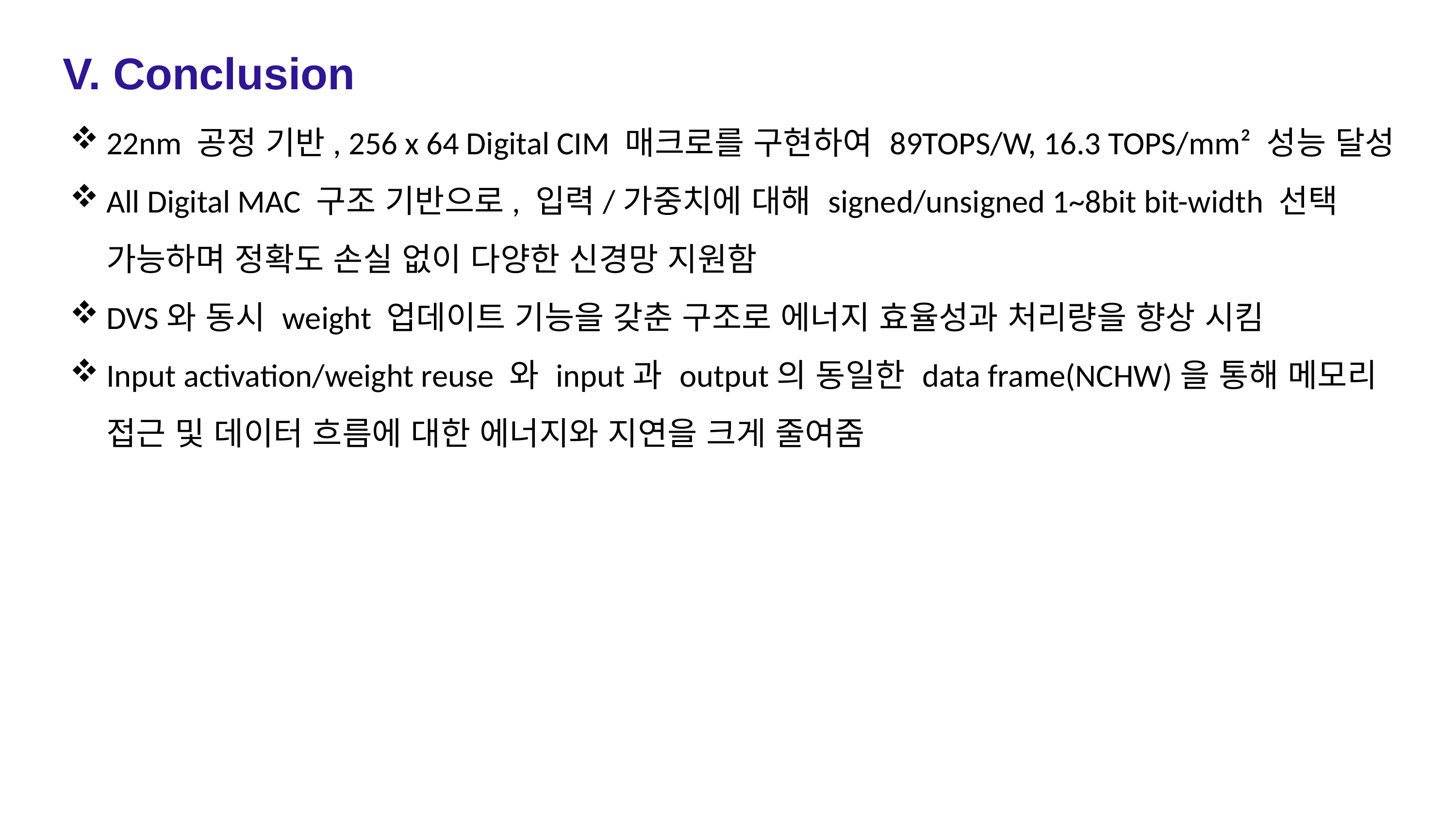

V. Conclusion
22nm 공정 기반, 256 x 64 Digital CIM 매크로를 구현하여 89TOPS/W, 16.3 TOPS/mm² 성능 달성
All Digital MAC 구조 기반으로, 입력/가중치에 대해 signed/unsigned 1~8bit bit-width 선택 가능하며 정확도 손실 없이 다양한 신경망 지원함
DVS와 동시 weight 업데이트 기능을 갖춘 구조로 에너지 효율성과 처리량을 향상 시킴
Input activation/weight reuse 와 input과 output의 동일한 data frame(NCHW)을 통해 메모리 접근 및 데이터 흐름에 대한 에너지와 지연을 크게 줄여줌